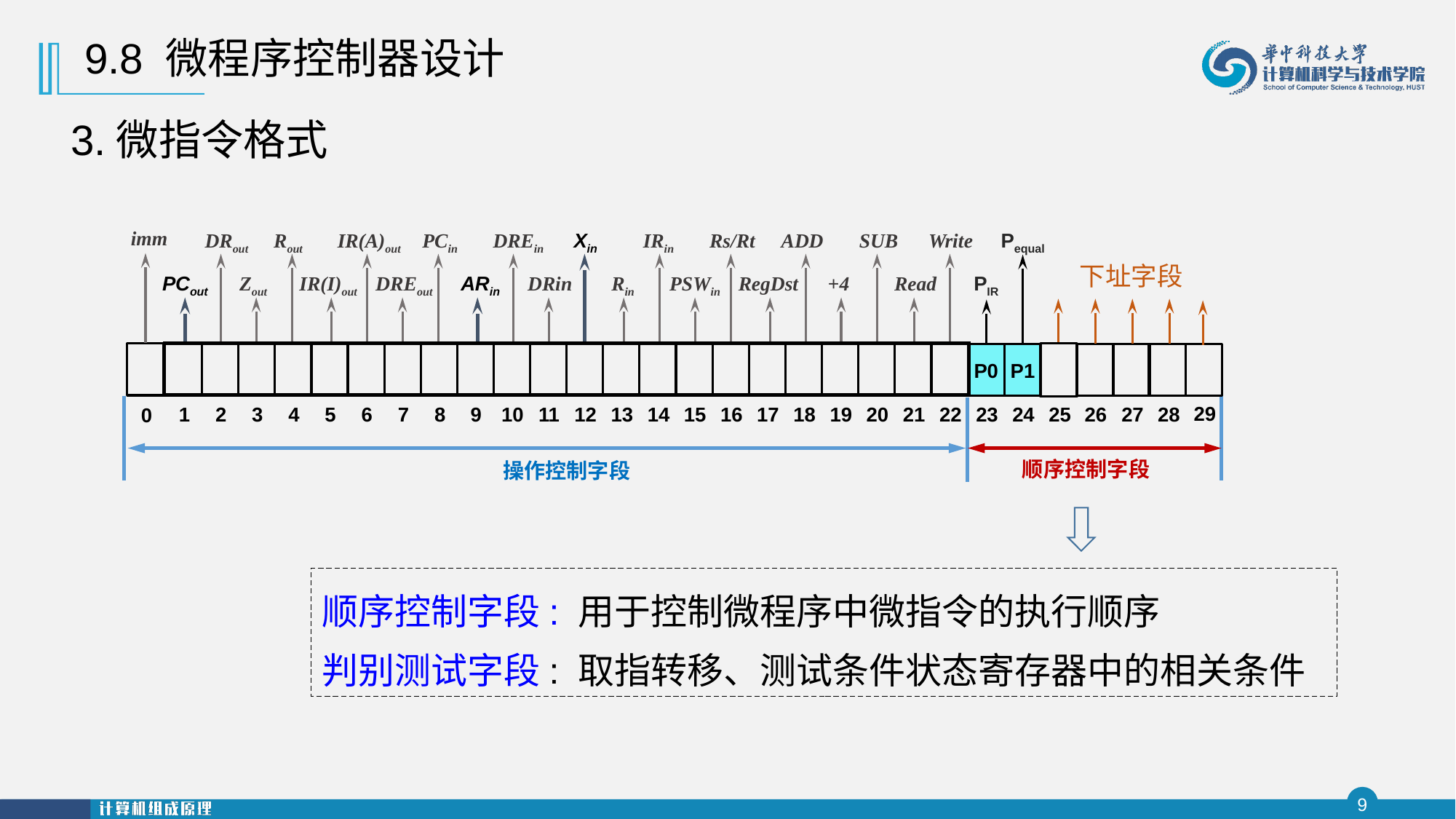

9.8 微程序控制器设计
3.微指令格式
imm
DRout
Rout
IR(A)out

PCin
DREin
Xin
IRin
Rs/Rt
ADD
SUB
Write
PCout
Zout
IR(I)out
ARin
DRin
Rin
PSWin
RegDst
+4
Read
DREout

1
2
3
4
5
6
7
8
9
10
11
12
13
14
15
16
17
18
19
20
21
22

0
Pequal
PIR
下址字段

P0
P1

29
23
24
25
26
27
28
操作控制字段
顺序控制字段

顺序控制字段: 用于控制微程序中微指令的执行顺序
判别测试字段: 取指转移、测试条件状态寄存器中的相关条件